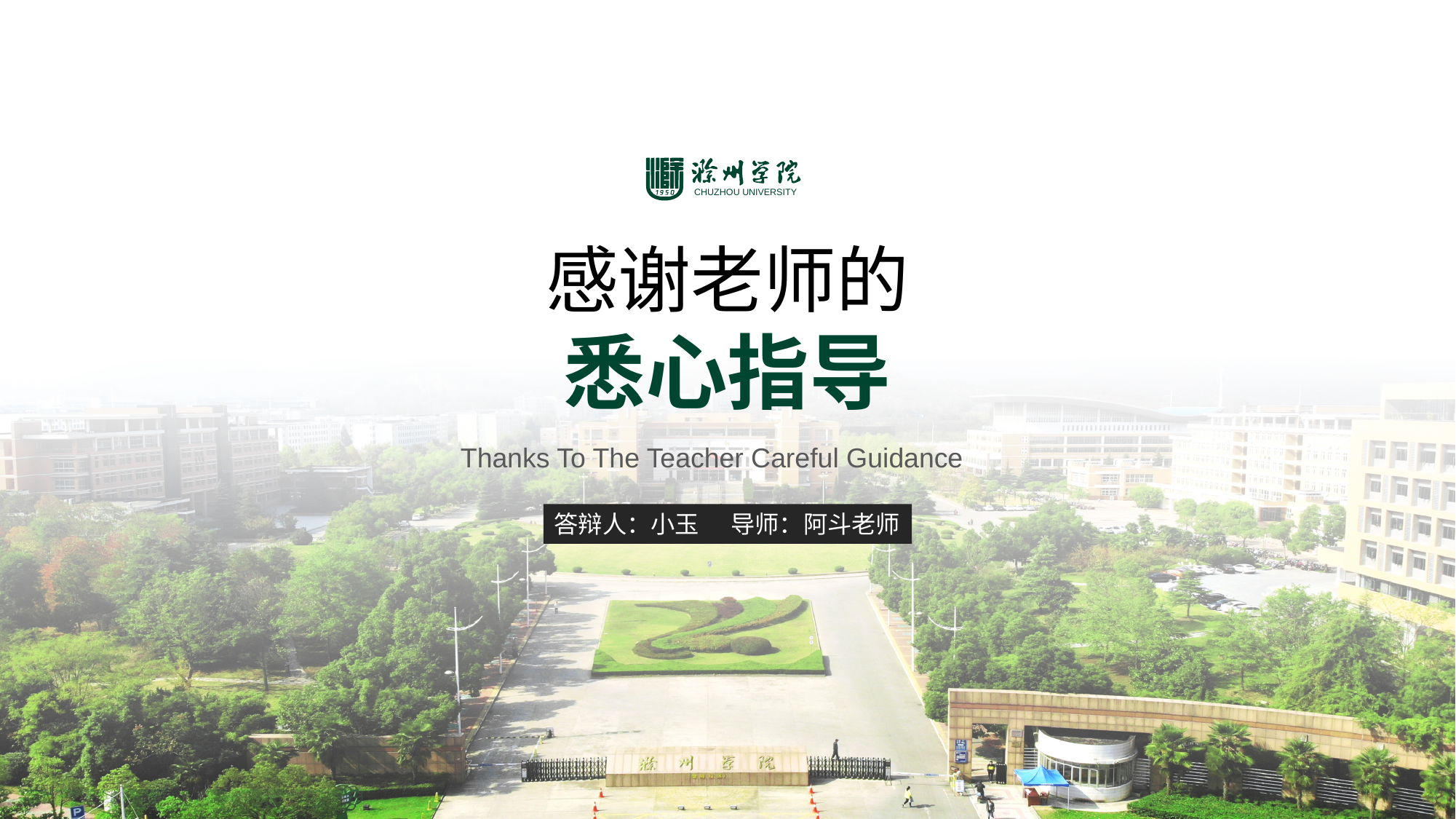

CHUZHOU UNIVERSITY
感谢老师的
悉心指导

Thanks To The Teacher Careful Guidance
答辩人：小玉
导师：阿斗老师